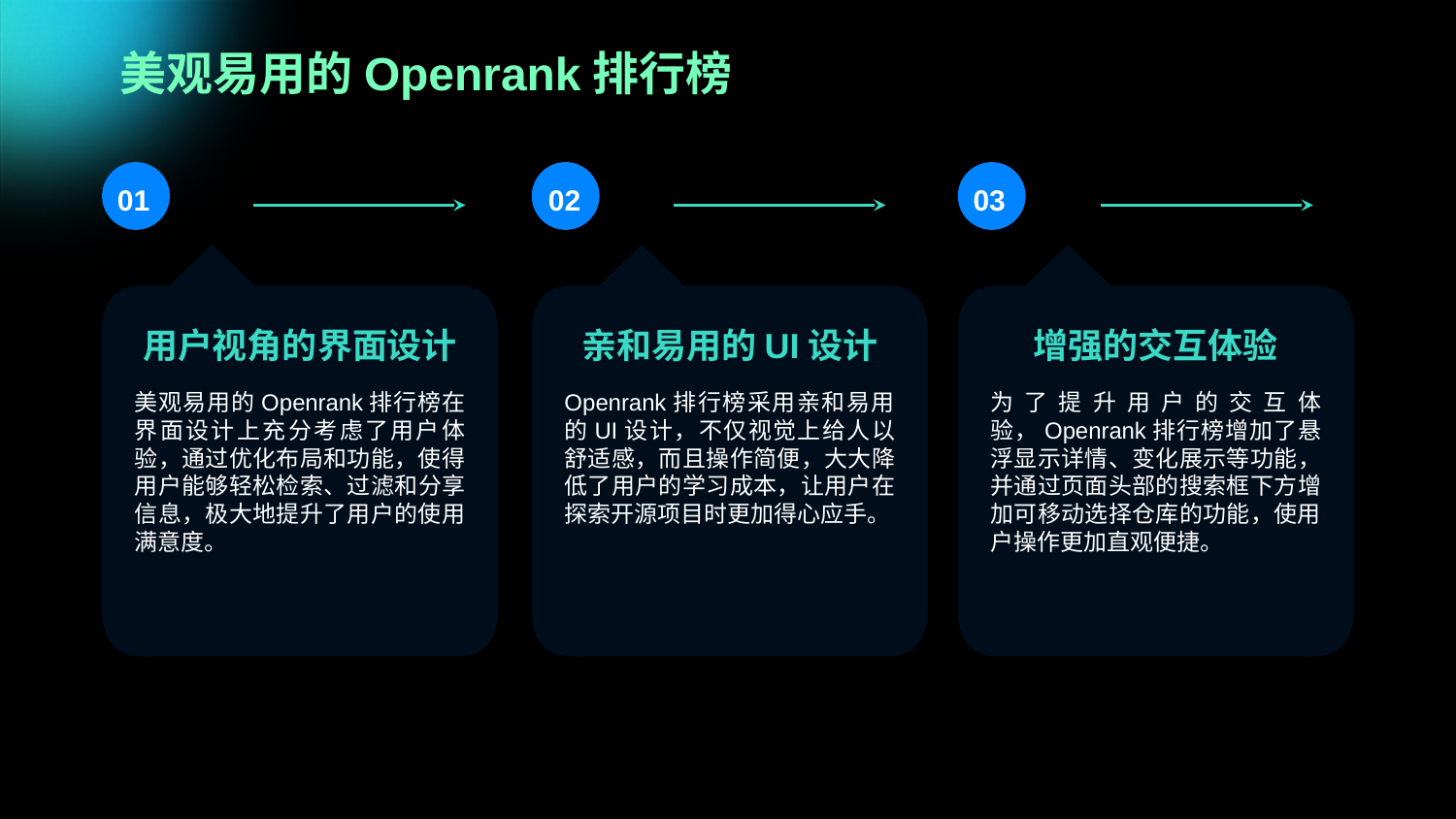

美观易用的Openrank排行榜

01
02
03

用户视角的界面设计
亲和易用的UI设计
增强的交互体验
美观易用的Openrank排行榜在界面设计上充分考虑了用户体验，通过优化布局和功能，使得用户能够轻松检索、过滤和分享信息，极大地提升了用户的使用满意度。
Openrank排行榜采用亲和易用的UI设计，不仅视觉上给人以舒适感，而且操作简便，大大降低了用户的学习成本，让用户在探索开源项目时更加得心应手。
为了提升用户的交互体验，Openrank排行榜增加了悬浮显示详情、变化展示等功能，并通过页面头部的搜索框下方增加可移动选择仓库的功能，使用户操作更加直观便捷。